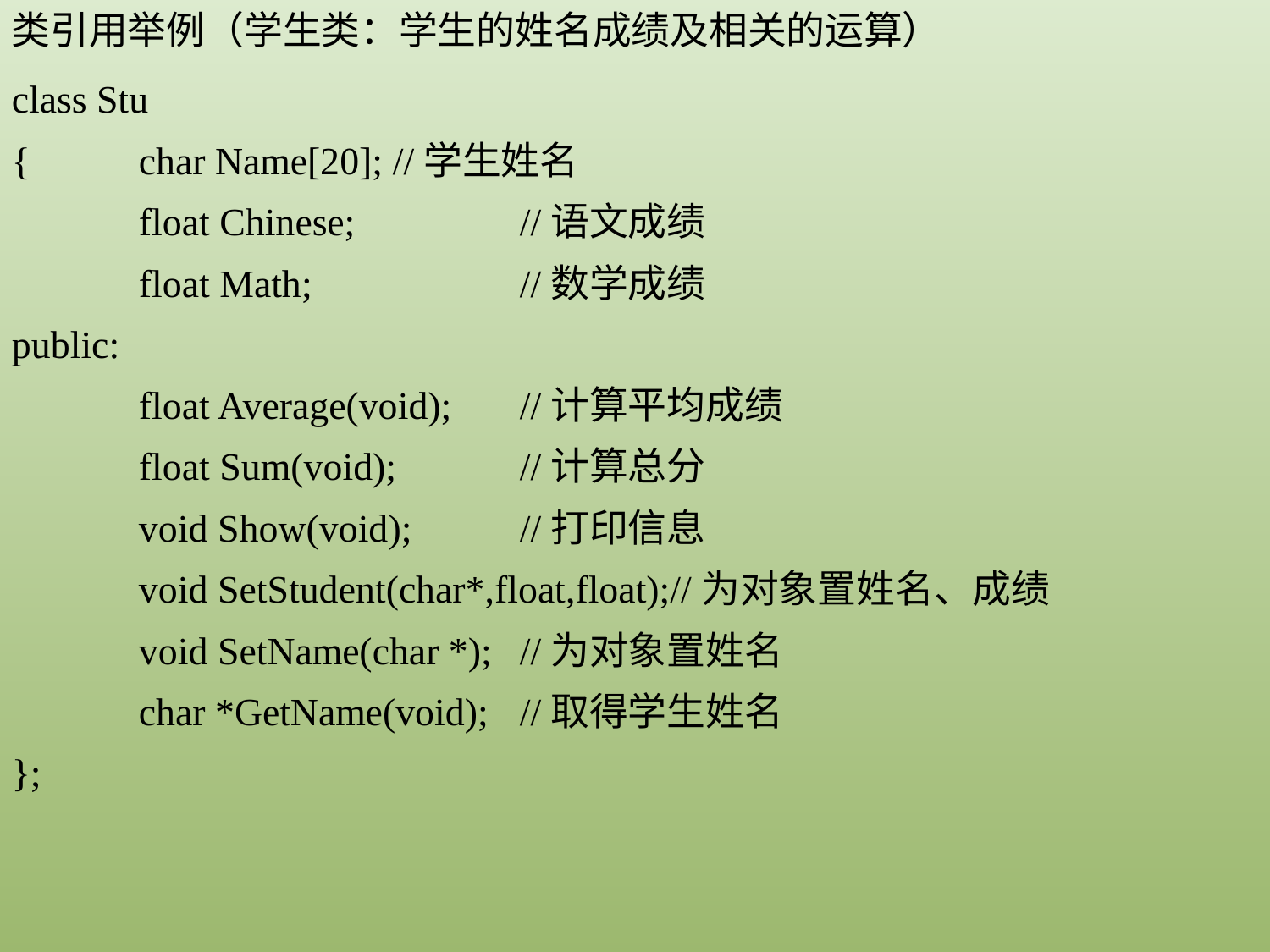

类引用举例（学生类：学生的姓名成绩及相关的运算）
class Stu
{	char Name[20];	//学生姓名
	float Chinese;		//语文成绩
	float Math;		//数学成绩
public:
	float Average(void);	//计算平均成绩
	float Sum(void);	//计算总分
	void Show(void);	//打印信息
	void SetStudent(char*,float,float);//为对象置姓名、成绩
	void SetName(char *);	//为对象置姓名
	char *GetName(void);	//取得学生姓名
};
632